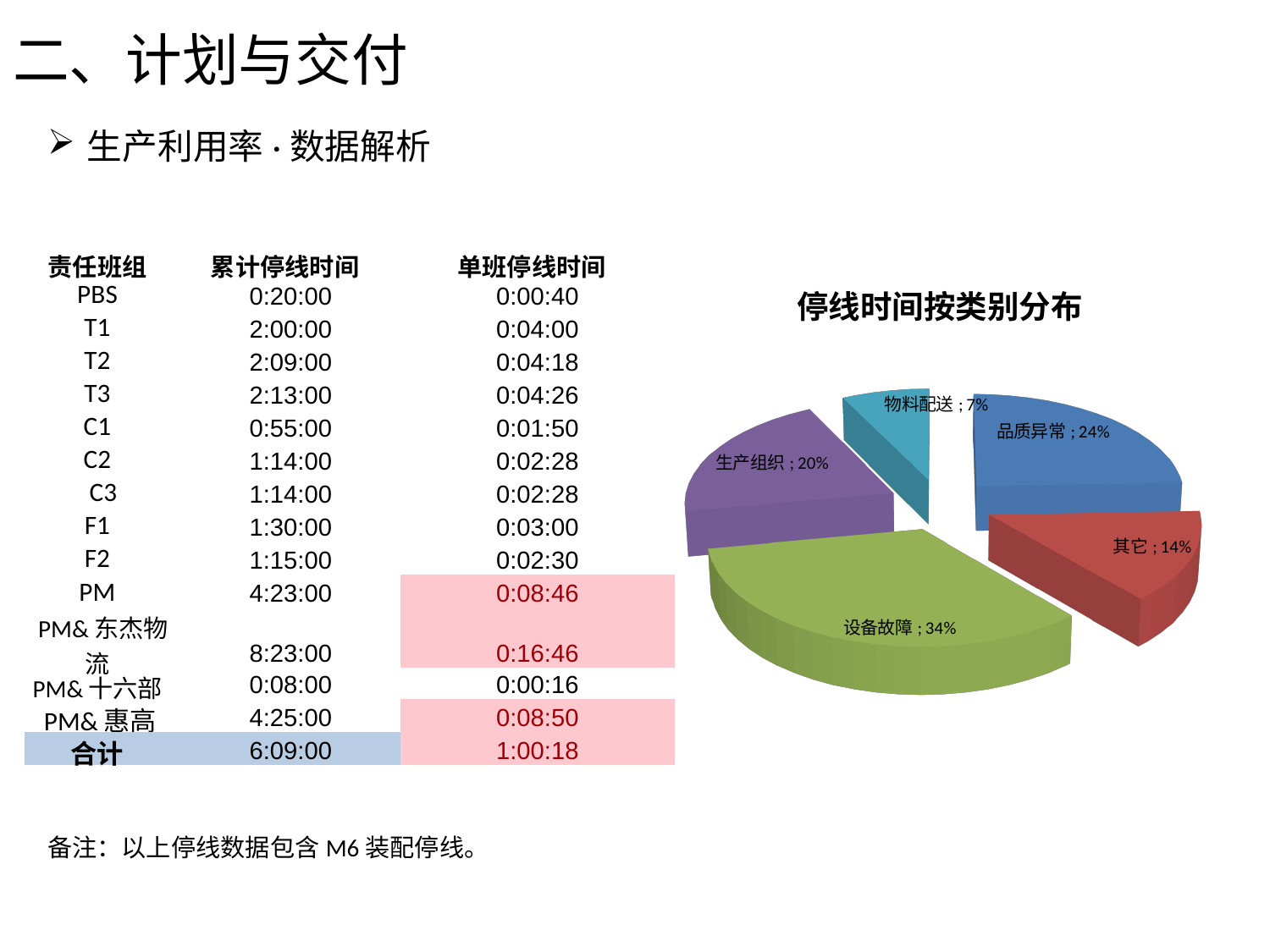

# 二、计划与交付
生产利用率·数据解析
| 责任班组 | 累计停线时间 | 单班停线时间 |
| --- | --- | --- |
| PBS | 0:20:00 | 0:00:40 |
| T1 | 2:00:00 | 0:04:00 |
| T2 | 2:09:00 | 0:04:18 |
| T3 | 2:13:00 | 0:04:26 |
| C1 | 0:55:00 | 0:01:50 |
| C2 | 1:14:00 | 0:02:28 |
| C3 | 1:14:00 | 0:02:28 |
| F1 | 1:30:00 | 0:03:00 |
| F2 | 1:15:00 | 0:02:30 |
| PM | 4:23:00 | 0:08:46 |
| PM&东杰物流 | 8:23:00 | 0:16:46 |
| PM&十六部 | 0:08:00 | 0:00:16 |
| PM&惠高 | 4:25:00 | 0:08:50 |
| 合计 | 6:09:00 | 1:00:18 |

[unsupported chart]

备注：以上停线数据包含M6装配停线。